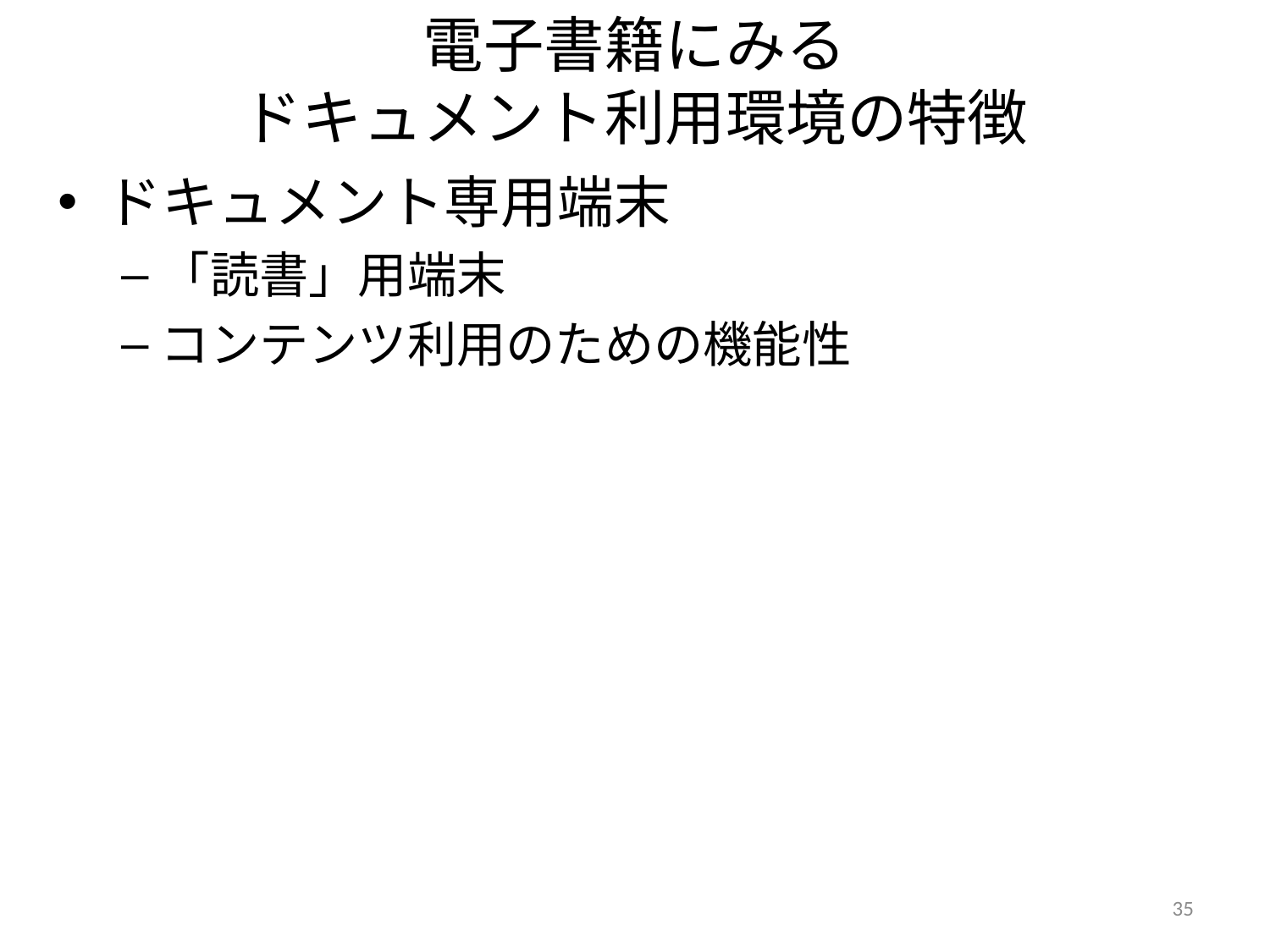

# 電子書籍にみる ドキュメント利用環境の特徴
ドキュメント専用端末
「読書」用端末
コンテンツ利用のための機能性

35